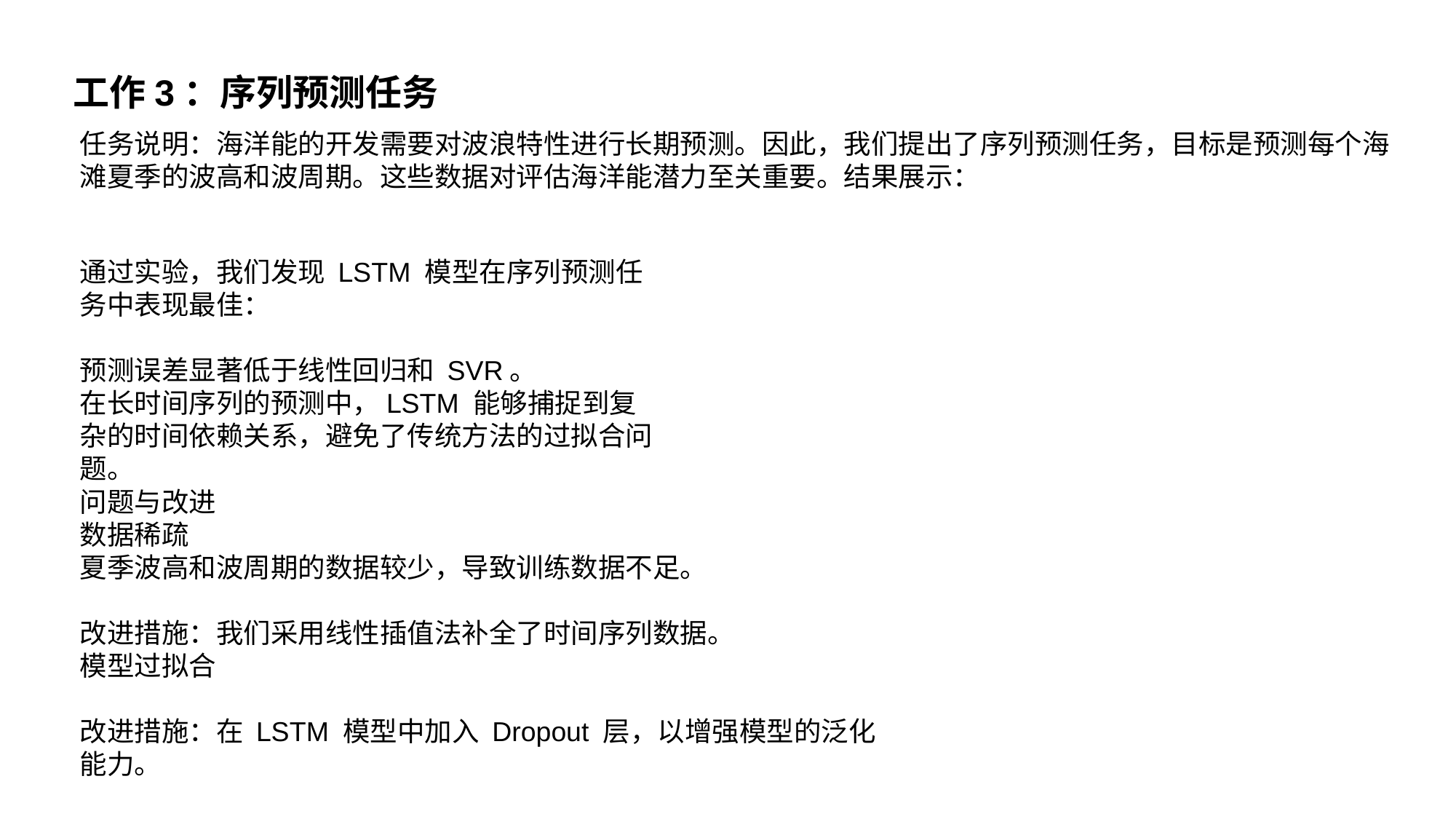

# 工作3：序列预测任务
任务说明：海洋能的开发需要对波浪特性进行长期预测。因此，我们提出了序列预测任务，目标是预测每个海滩夏季的波高和波周期。这些数据对评估海洋能潜力至关重要。结果展示：
通过实验，我们发现 LSTM 模型在序列预测任务中表现最佳：

预测误差显著低于线性回归和 SVR。
在长时间序列的预测中，LSTM 能够捕捉到复杂的时间依赖关系，避免了传统方法的过拟合问题。
问题与改进
数据稀疏
夏季波高和波周期的数据较少，导致训练数据不足。

改进措施：我们采用线性插值法补全了时间序列数据。
模型过拟合

改进措施：在 LSTM 模型中加入 Dropout 层，以增强模型的泛化能力。